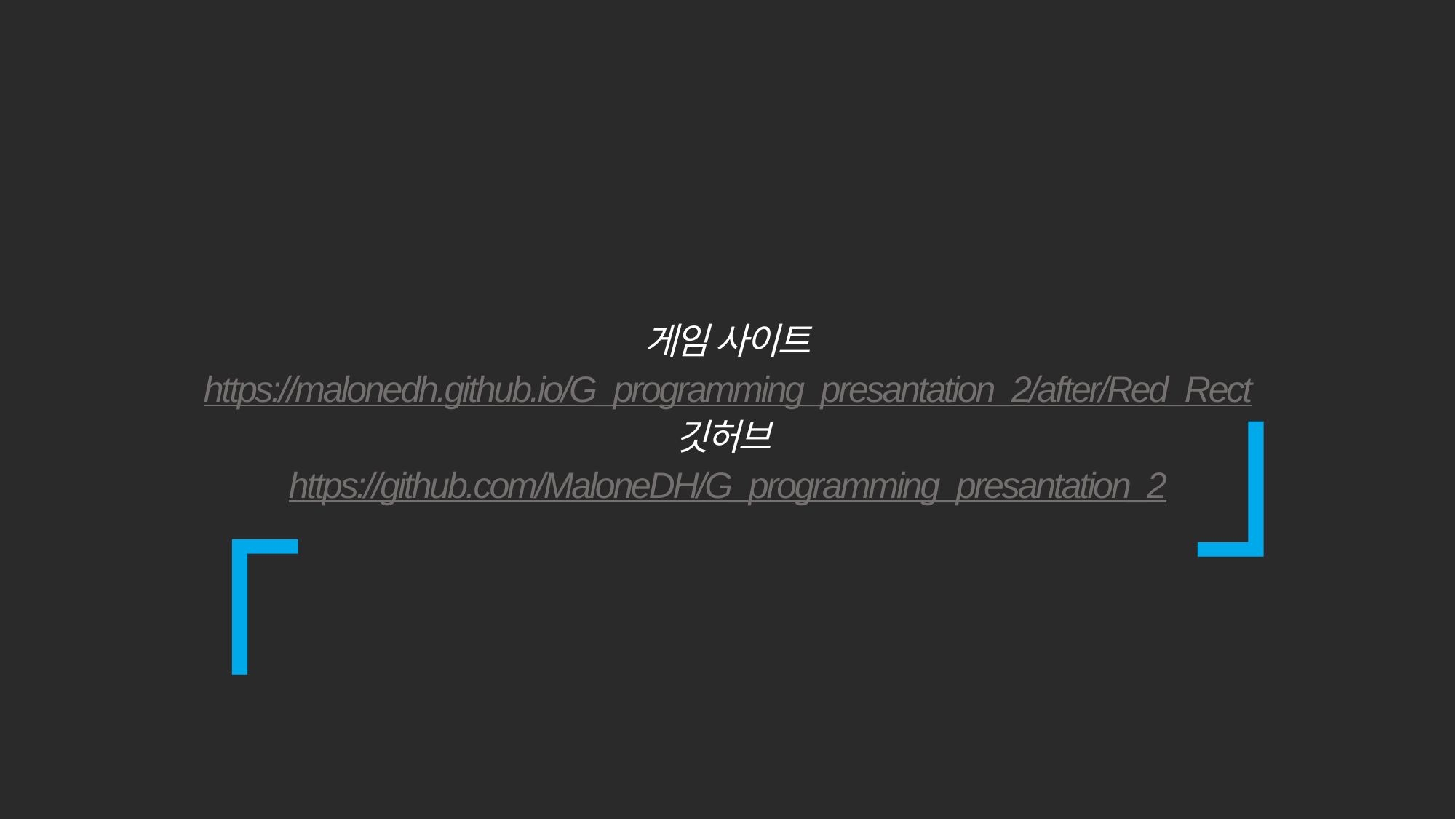

「
」
게임 사이트
https://malonedh.github.io/G_programming_presantation_2/after/Red_Rect
깃허브
https://github.com/MaloneDH/G_programming_presantation_2